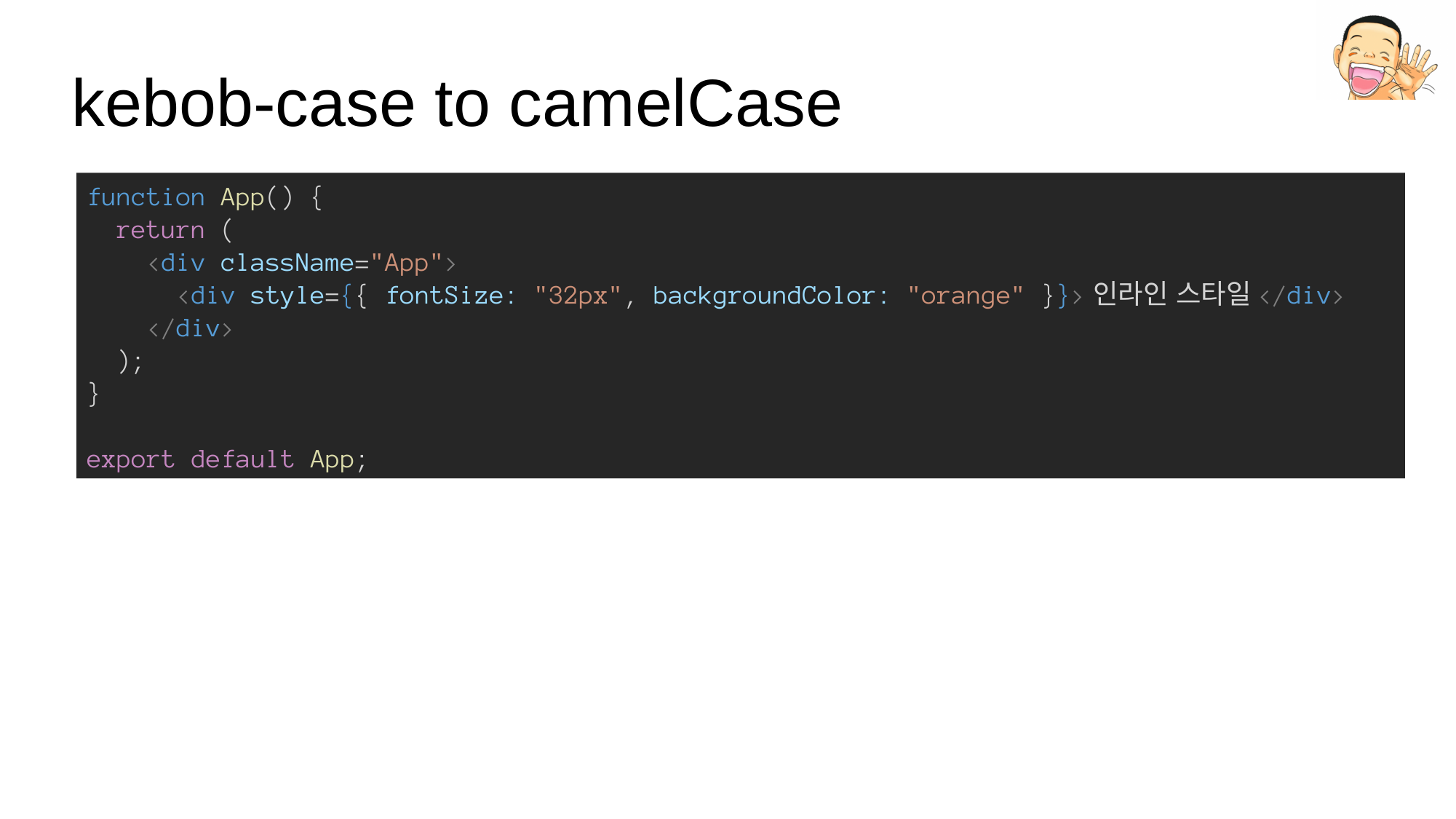

# kebob-case to camelCase
function App() {
  return (
    <div className="App">
      <div style={{ fontSize: "32px", backgroundColor: "orange" }}>인라인 스타일</div>
    </div>
  );
}
export default App;